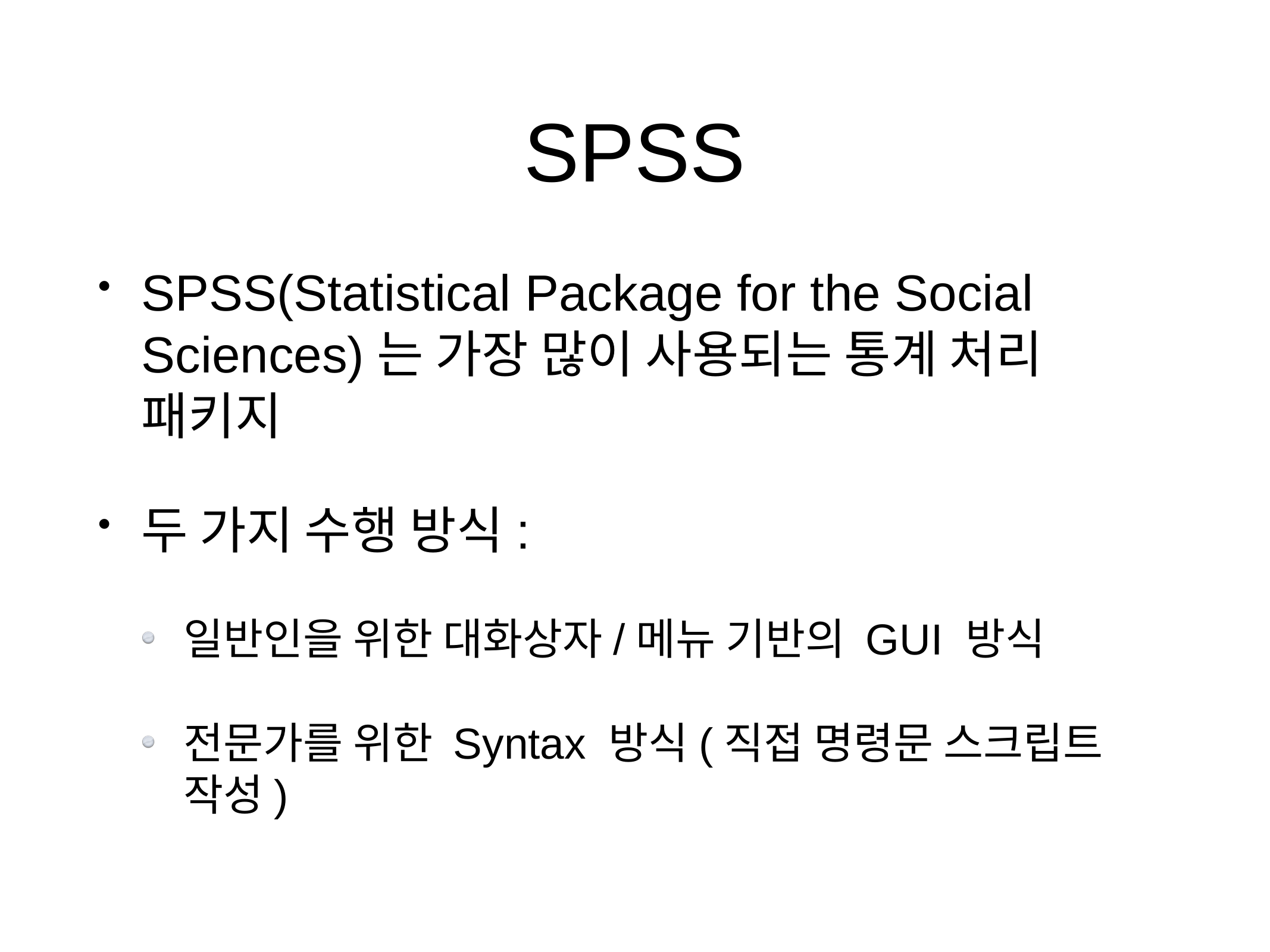

# SPSS
SPSS(Statistical Package for the Social Sciences)는 가장 많이 사용되는 통계 처리 패키지
두 가지 수행 방식:
일반인을 위한 대화상자/메뉴 기반의 GUI 방식
전문가를 위한 Syntax 방식(직접 명령문 스크립트 작성)
90